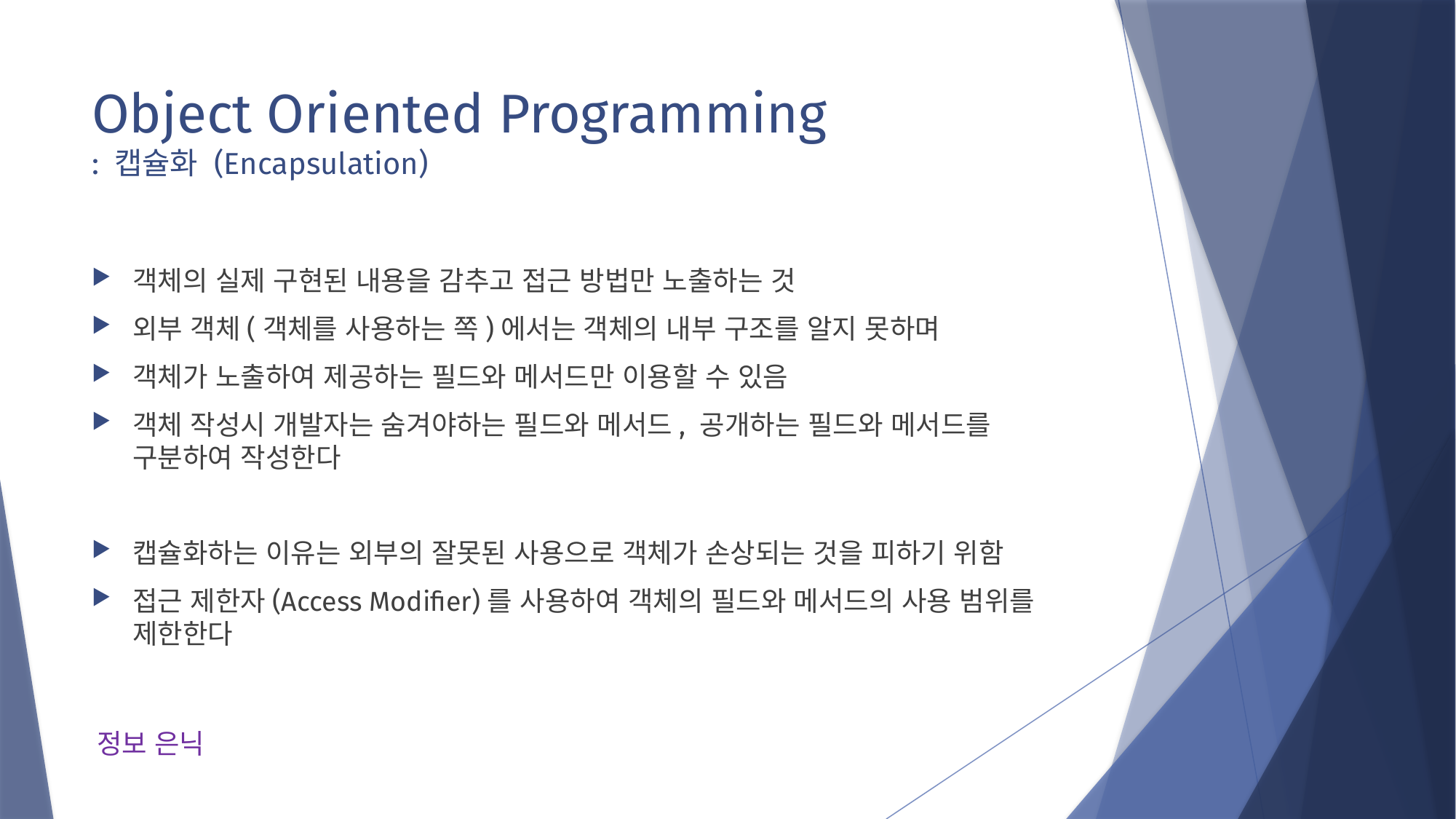

# Object Oriented Programming : 캡슐화 (Encapsulation)
객체의 실제 구현된 내용을 감추고 접근 방법만 노출하는 것
외부 객체(객체를 사용하는 쪽)에서는 객체의 내부 구조를 알지 못하며
객체가 노출하여 제공하는 필드와 메서드만 이용할 수 있음
객체 작성시 개발자는 숨겨야하는 필드와 메서드, 공개하는 필드와 메서드를 구분하여 작성한다

캡슐화하는 이유는 외부의 잘못된 사용으로 객체가 손상되는 것을 피하기 위함
접근 제한자(Access Modifier)를 사용하여 객체의 필드와 메서드의 사용 범위를 제한한다

정보 은닉